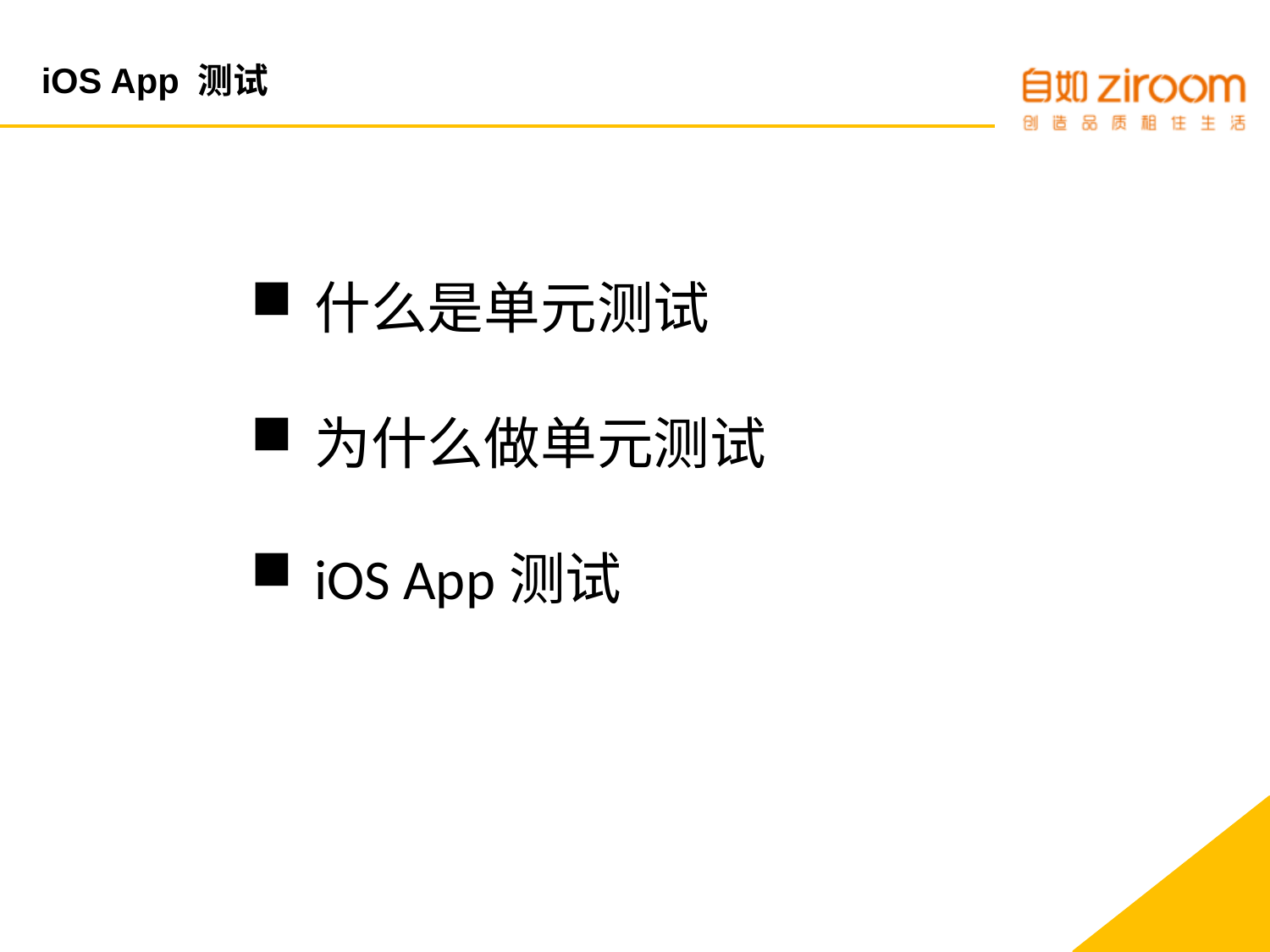

# iOS App 测试
什么是单元测试

为什么做单元测试

iOS App测试